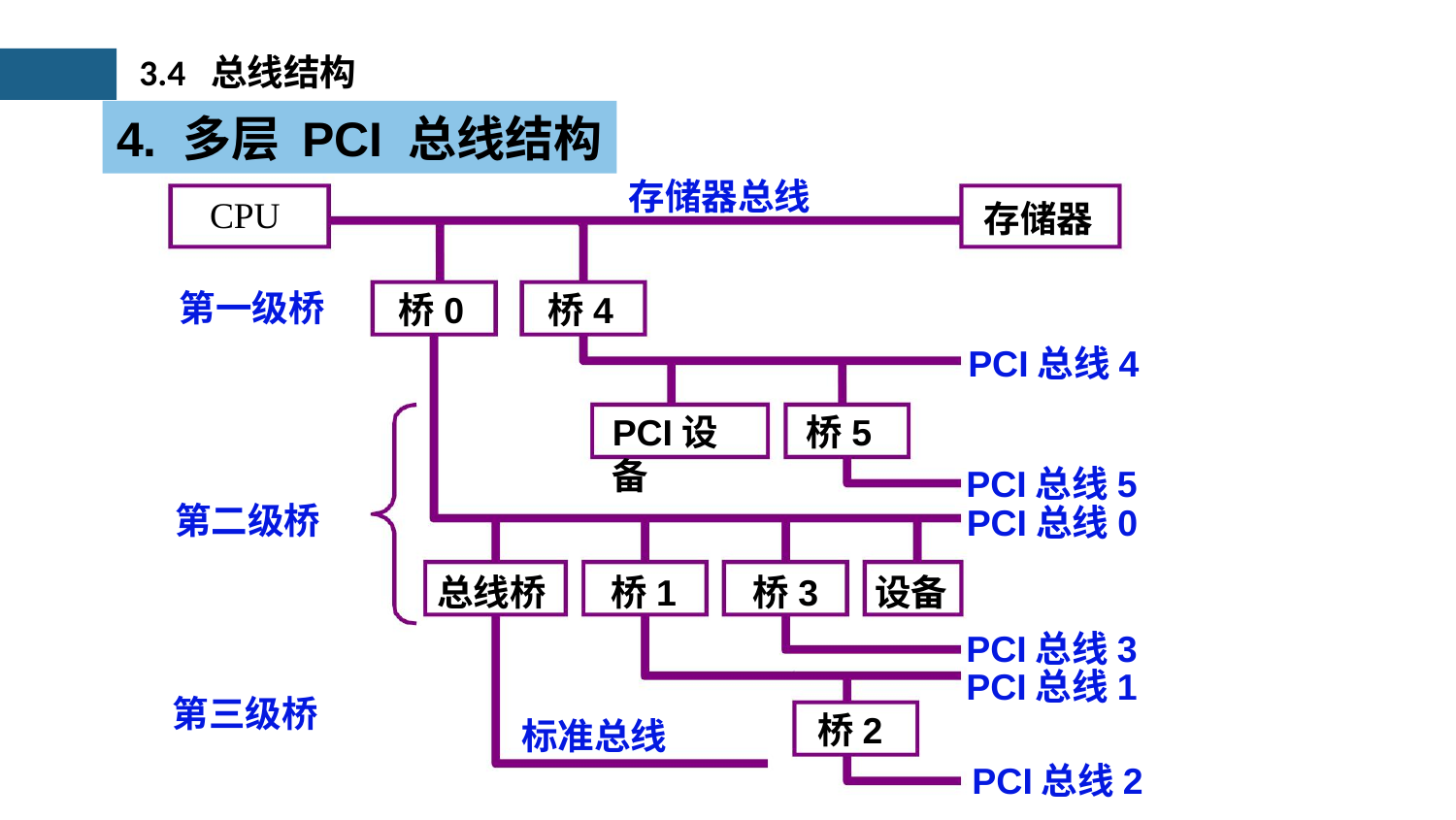

3.4  总线结构
4. 多层 PCI 总线结构
存储器总线

CPU
存储器
桥0
桥4
第一级桥
PCI总线4
PCI设备
桥5
PCI总线5
PCI总线0
第二级桥
设备
总线桥
桥1
桥3
PCI总线3
PCI总线1
第三级桥
桥2
标准总线
PCI总线2